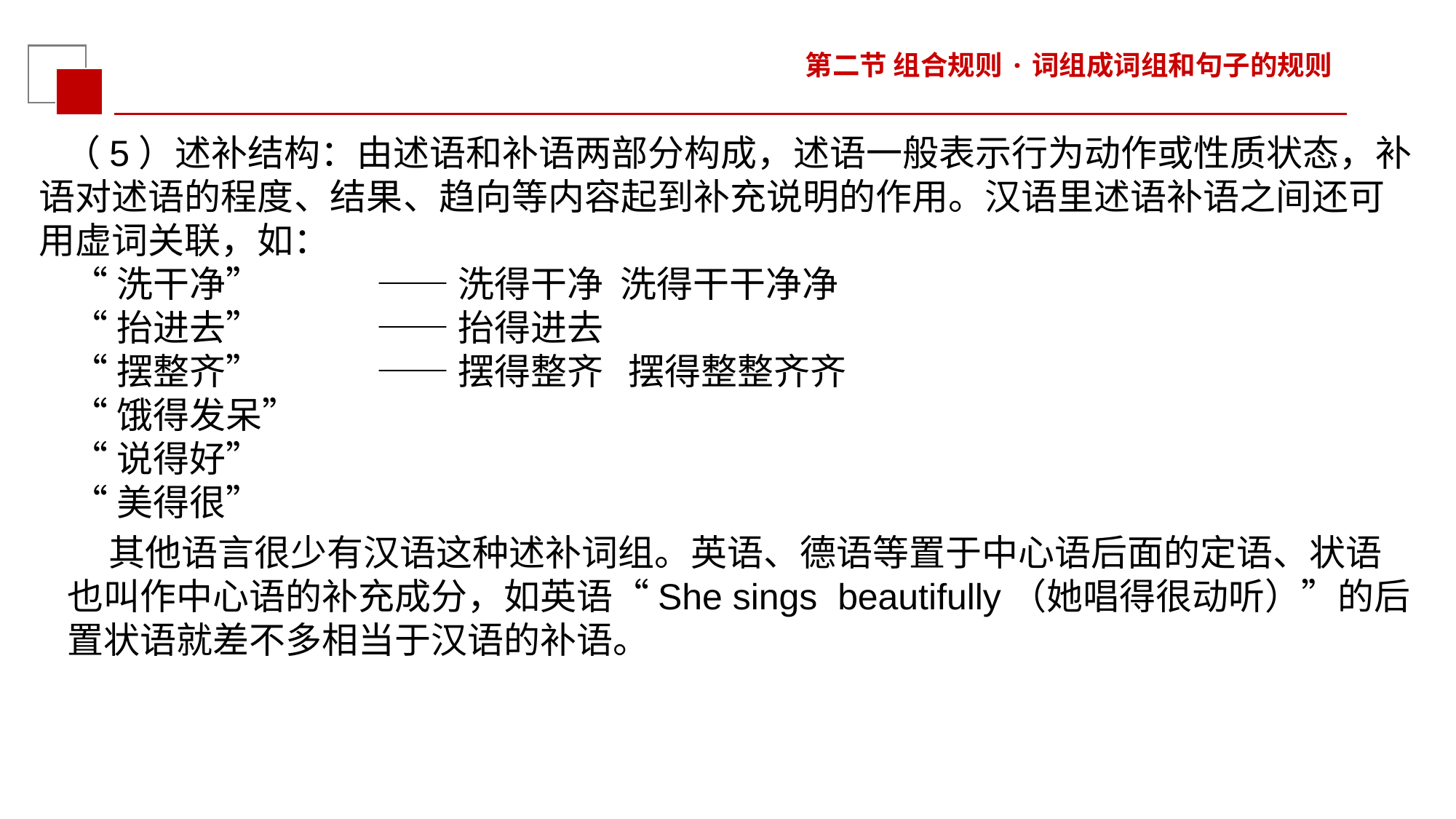

第二节 组合规则·词组成词组和句子的规则

  （5）述补结构：由述语和补语两部分构成，述语一般表示行为动作或性质状态，补语对述语的程度、结果、趋向等内容起到补充说明的作用。汉语里述语补语之间还可用虚词关联，如：
    “洗干净”              —— 洗得干净  洗得干干净净
    “抬进去”              —— 抬得进去
    “摆整齐”              —— 摆得整齐   摆得整整齐齐
    “饿得发呆”
    “说得好”
    “美得很”
    其他语言很少有汉语这种述补词组。英语、德语等置于中心语后面的定语、状语也叫作中心语的补充成分，如英语“She sings  beautifully（她唱得很动听）”的后置状语就差不多相当于汉语的补语。